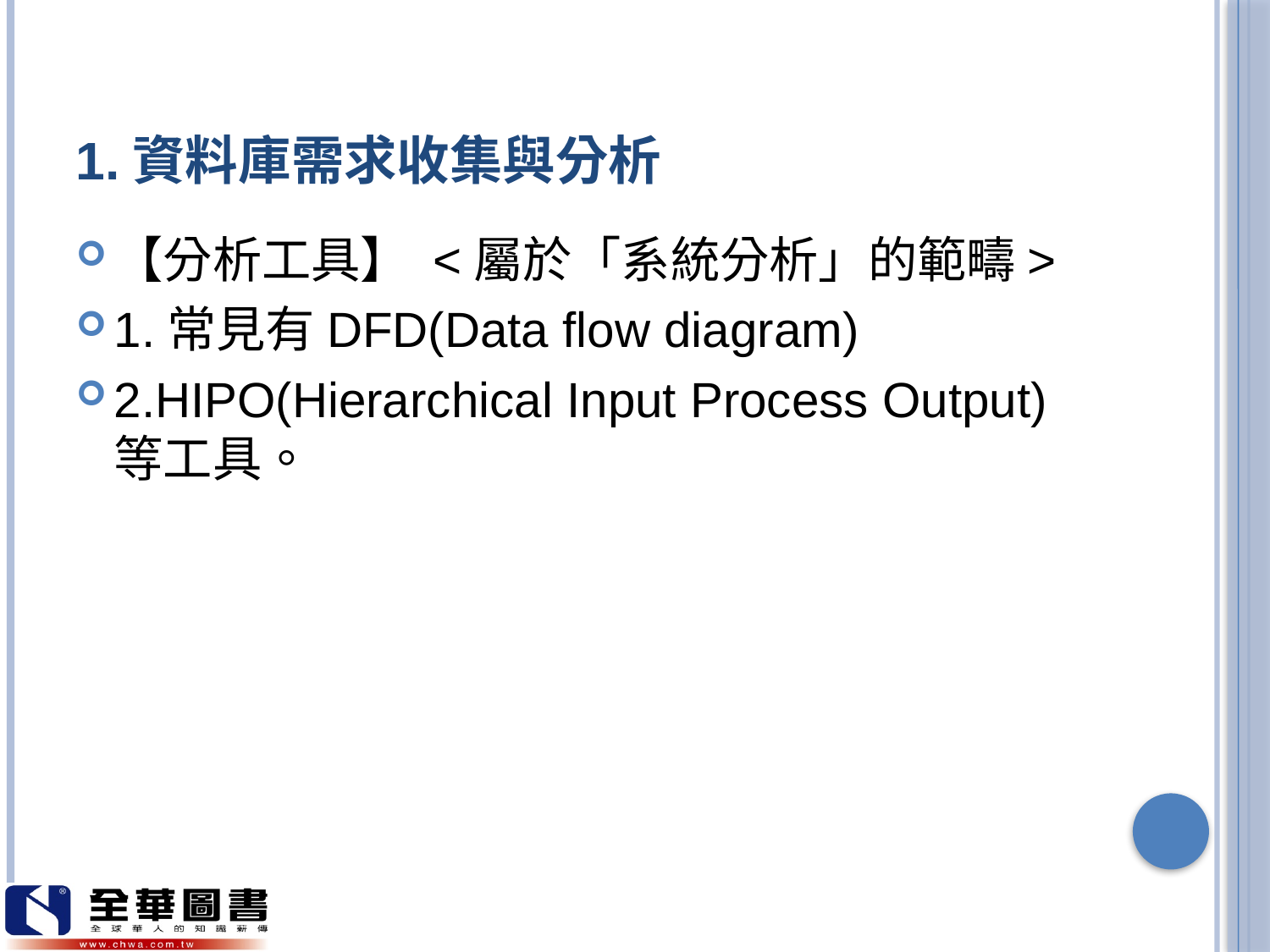

# 1.資料庫需求收集與分析
【分析工具】 <屬於「系統分析」的範疇>
1.常見有DFD(Data flow diagram)
2.HIPO(Hierarchical Input Process Output)等工具。